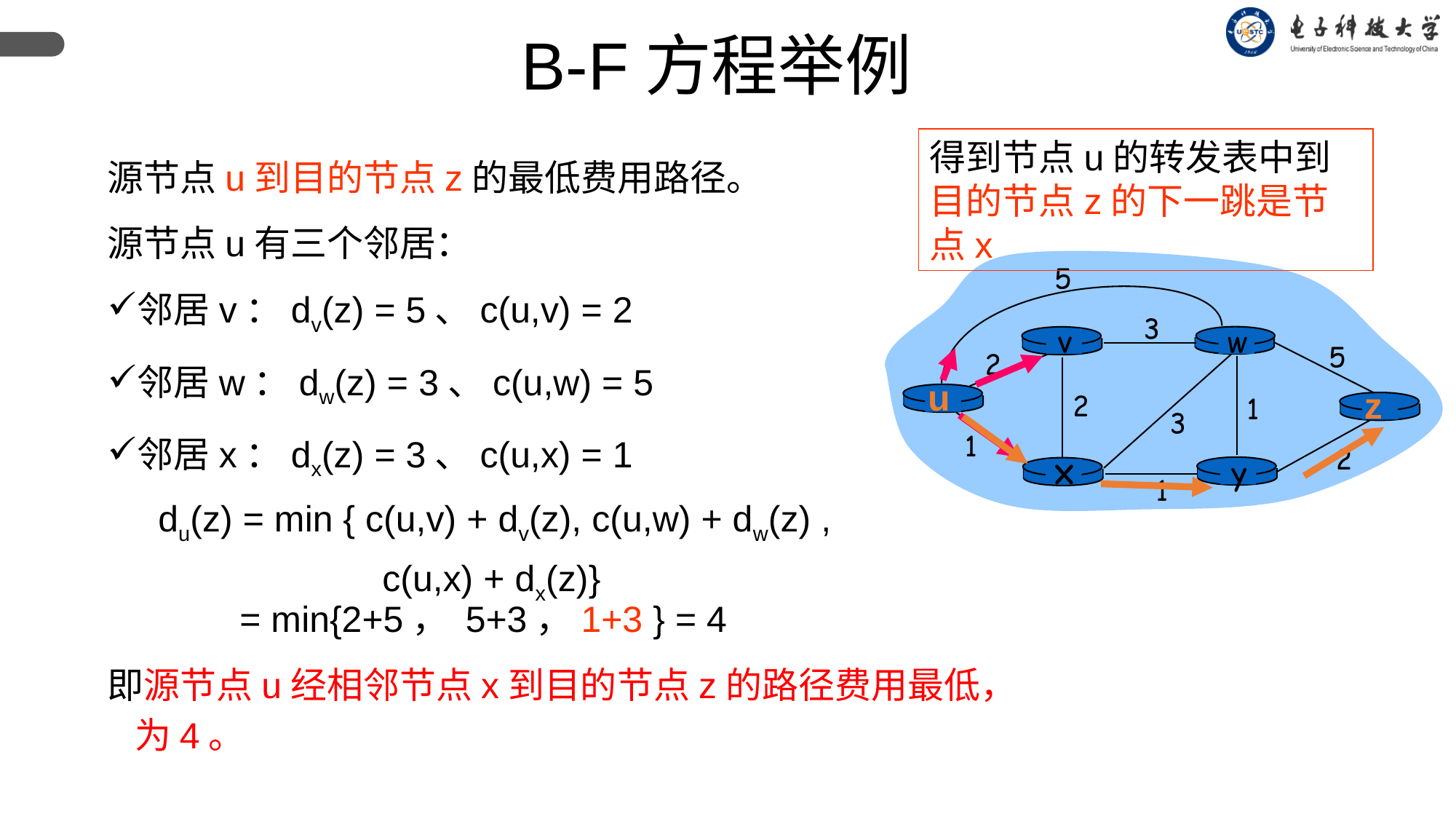

B-F方程举例
得到节点u的转发表中到目的节点z的下一跳是节点x
源节点u到目的节点z的最低费用路径。
源节点u有三个邻居：
邻居v：dv(z) = 5、c(u,v) = 2
邻居w：dw(z) = 3、c(u,w) = 5
邻居x：dx(z) = 3、c(u,x) = 1
     du(z) = min { c(u,v) + dv(z), c(u,w) + dw(z) ,
                           c(u,x) + dx(z)}
             = min{2+5， 5+3，1+3 } = 4
即源节点u经相邻节点x到目的节点z的路径费用最低，为4。

5

3
v

w

5

2

u

z

2

1

3

1
2
x

y

1